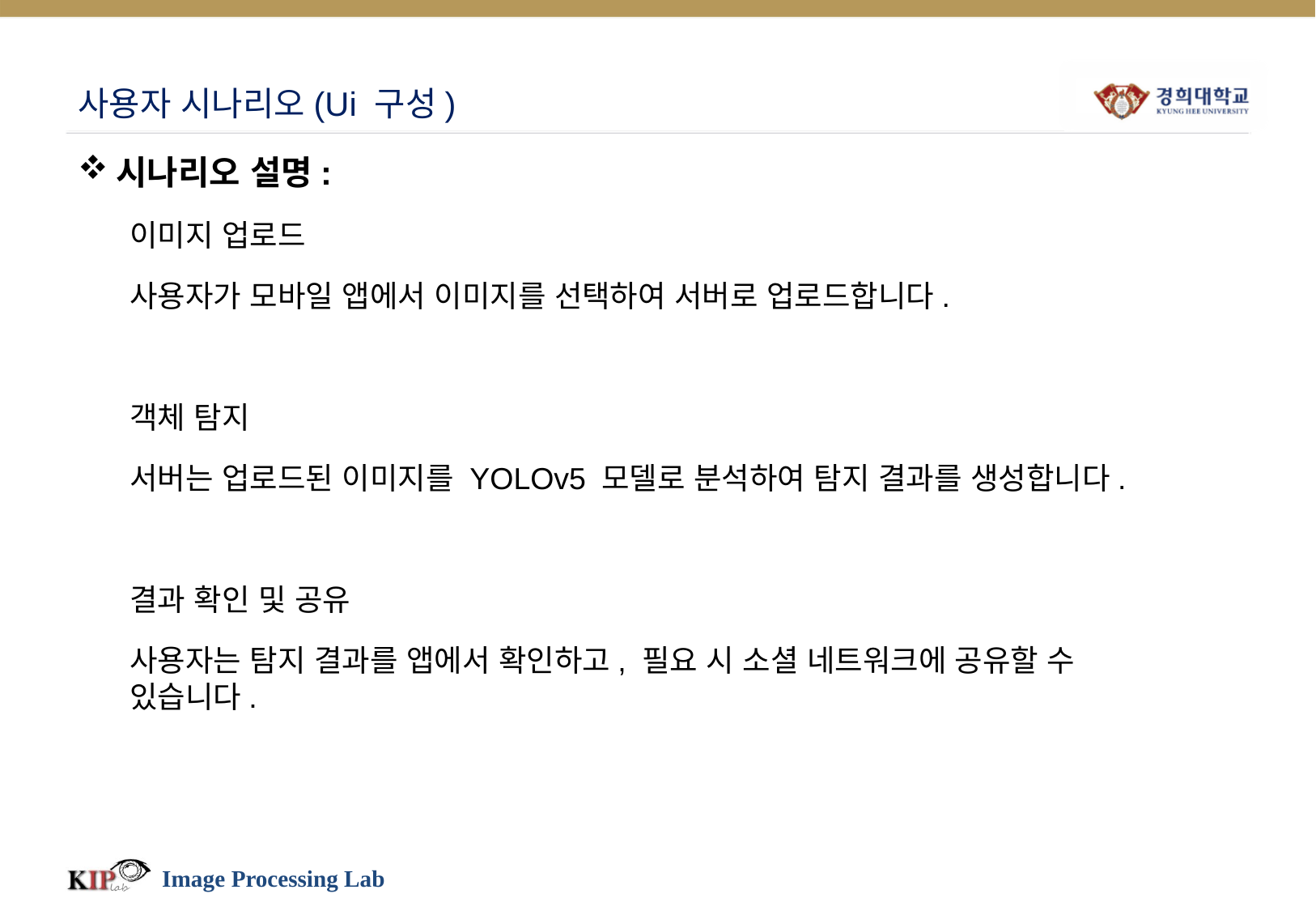

# 사용자 시나리오(Ui 구성)
시나리오 설명:
이미지 업로드
사용자가 모바일 앱에서 이미지를 선택하여 서버로 업로드합니다.

객체 탐지
서버는 업로드된 이미지를 YOLOv5 모델로 분석하여 탐지 결과를 생성합니다.

결과 확인 및 공유
사용자는 탐지 결과를 앱에서 확인하고, 필요 시 소셜 네트워크에 공유할 수 있습니다.
Image Processing Lab